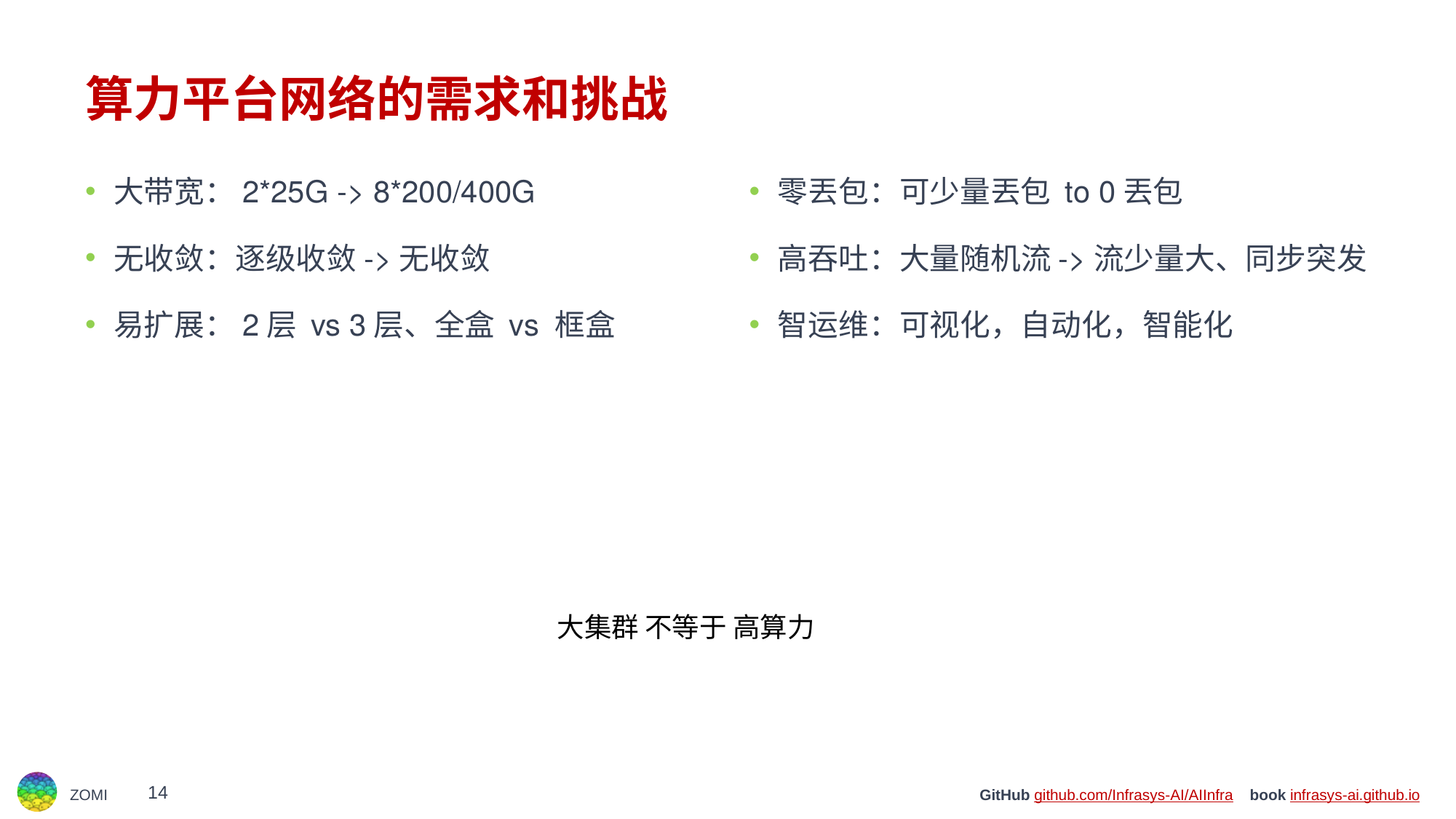

# 算力平台网络的需求和挑战
大带宽：2*25G -> 8*200/400G
无收敛：逐级收敛->无收敛
易扩展：2层 vs 3层、全盒 vs 框盒

零丟包：可少量丟包 to 0丟包
高吞吐：大量随机流->流少量大、同步突发
智运维：可视化，自动化，智能化

大集群 不等于 高算力